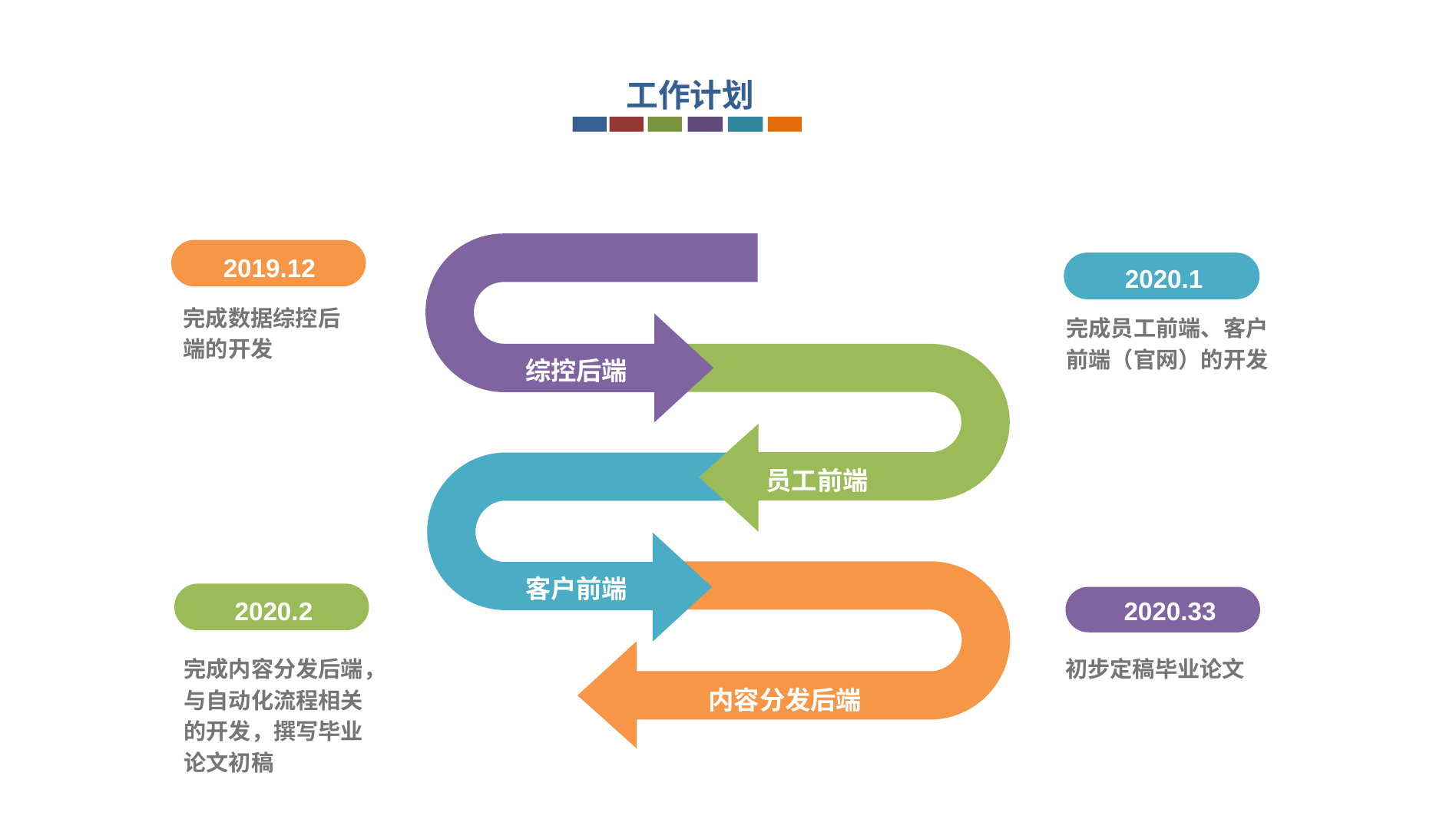

工作计划

2019.12

2020.1
完成数据综控后端的开发
完成员工前端、客户前端（官网）的开发

综控后端

员工前端

客户前端

2020.2
2020.33
初步定稿毕业论文
完成内容分发后端，与自动化流程相关的开发，撰写毕业论文初稿
内容分发后端